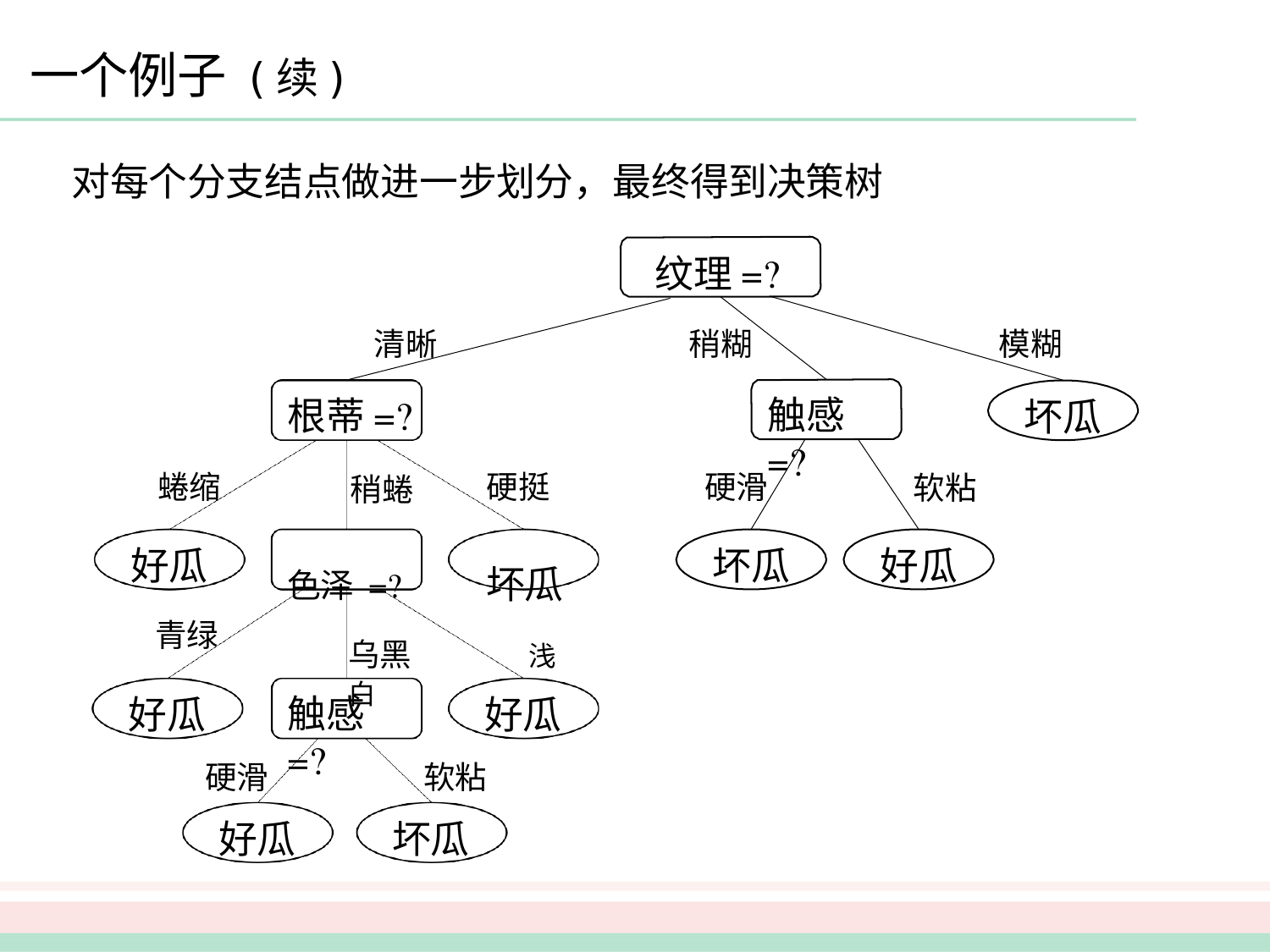

# 一个例子 (续)
对每个分支结点做进一步划分，最终得到决策树

纹理=?

清晰
稍糊
模糊

触感=?
根蒂=?
稍蜷
坏瓜

蜷缩
硬挺
硬滑
软粘

色泽=?	坏瓜
乌黑	浅白
好瓜
青绿
坏瓜
好瓜
触感=?
好瓜
硬滑
好瓜
软粘
好瓜
坏瓜